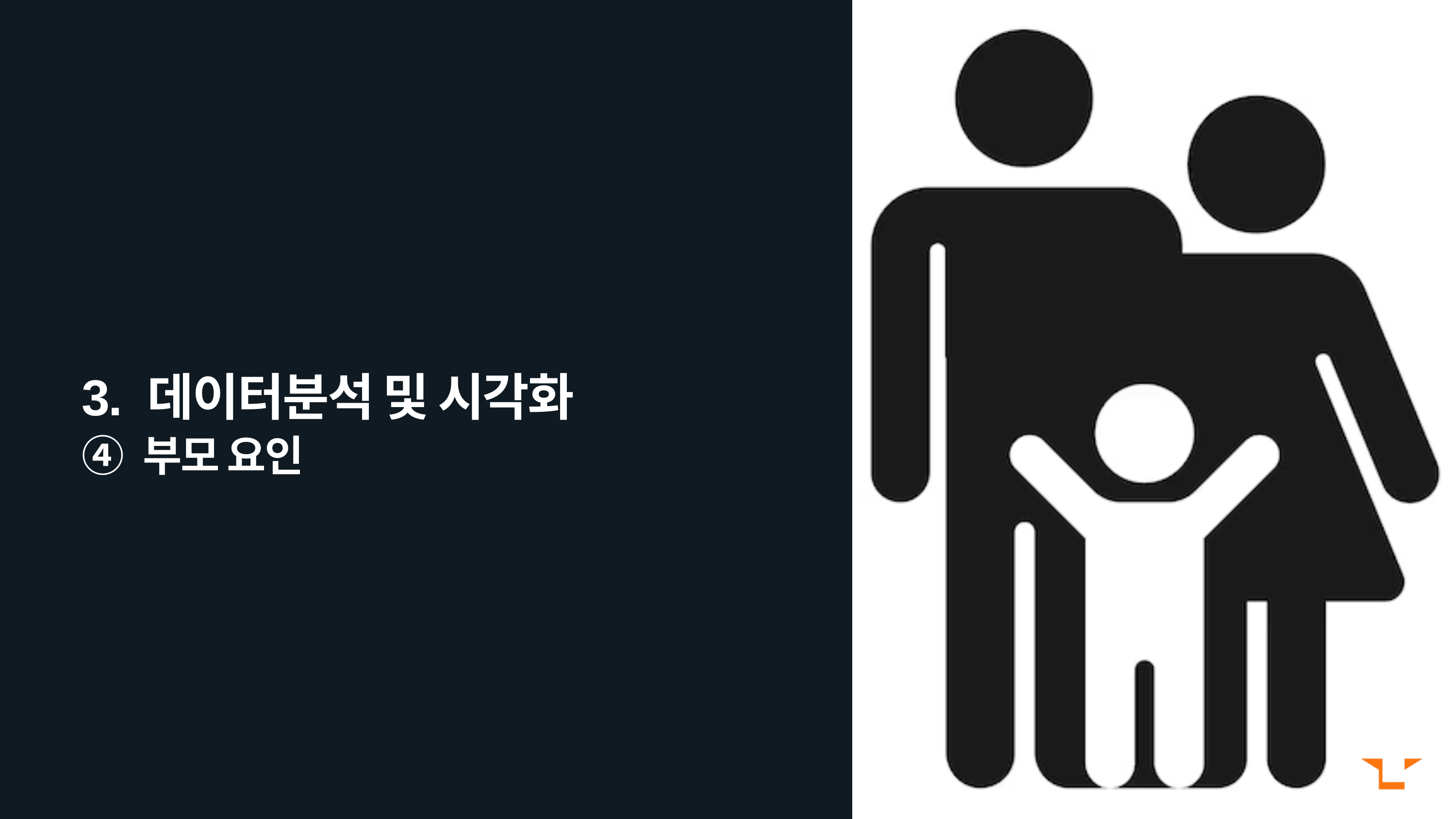

3. 데이터분석 및 시각화
④ 부모 요인